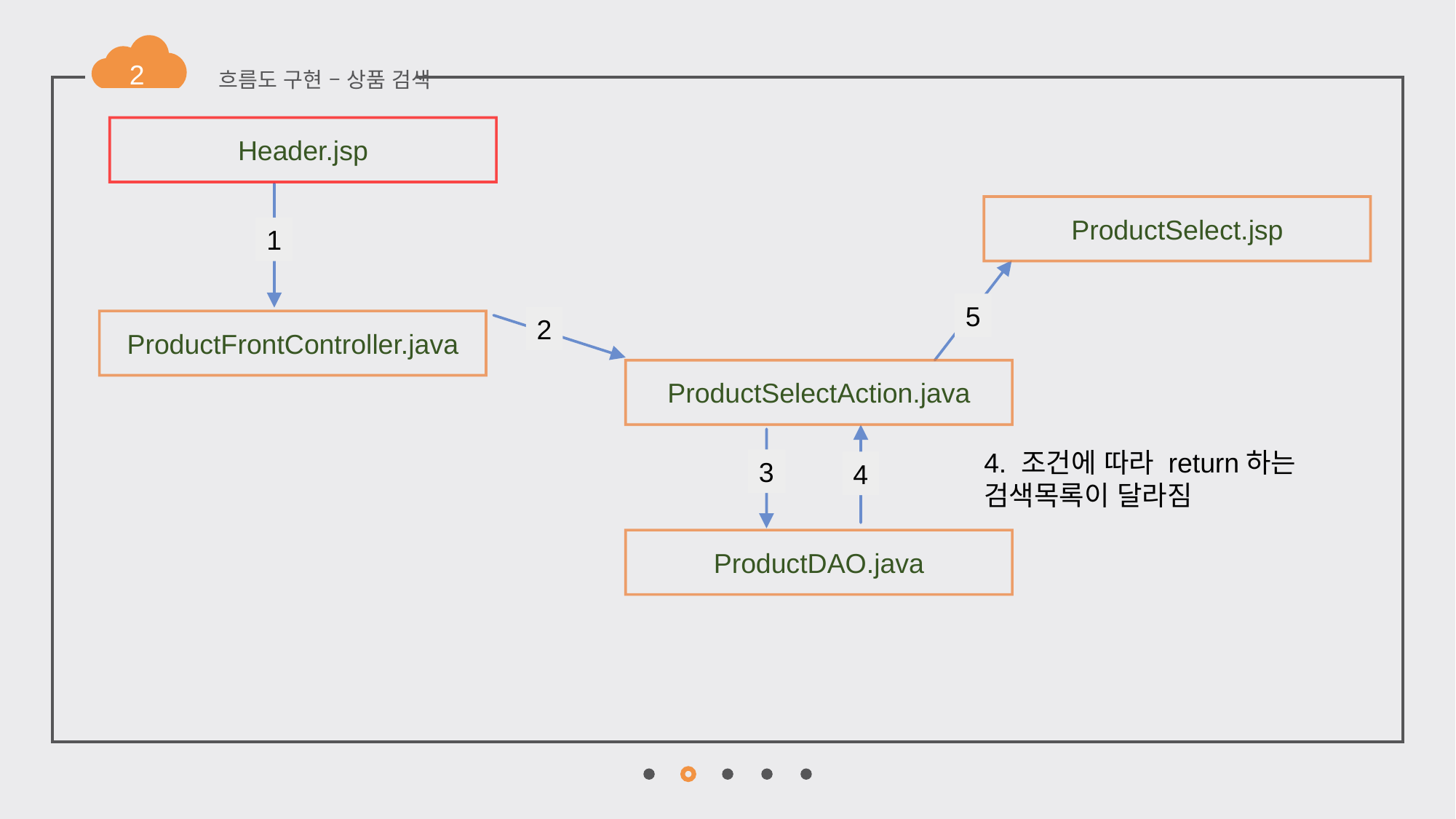

2
흐름도 구현 – 상품 검색

Header.jsp
ProductSelect.jsp
1
5
2
ProductFrontController.java
ProductSelectAction.java
4. 조건에 따라 return하는
검색목록이 달라짐
3
4
ProductDAO.java